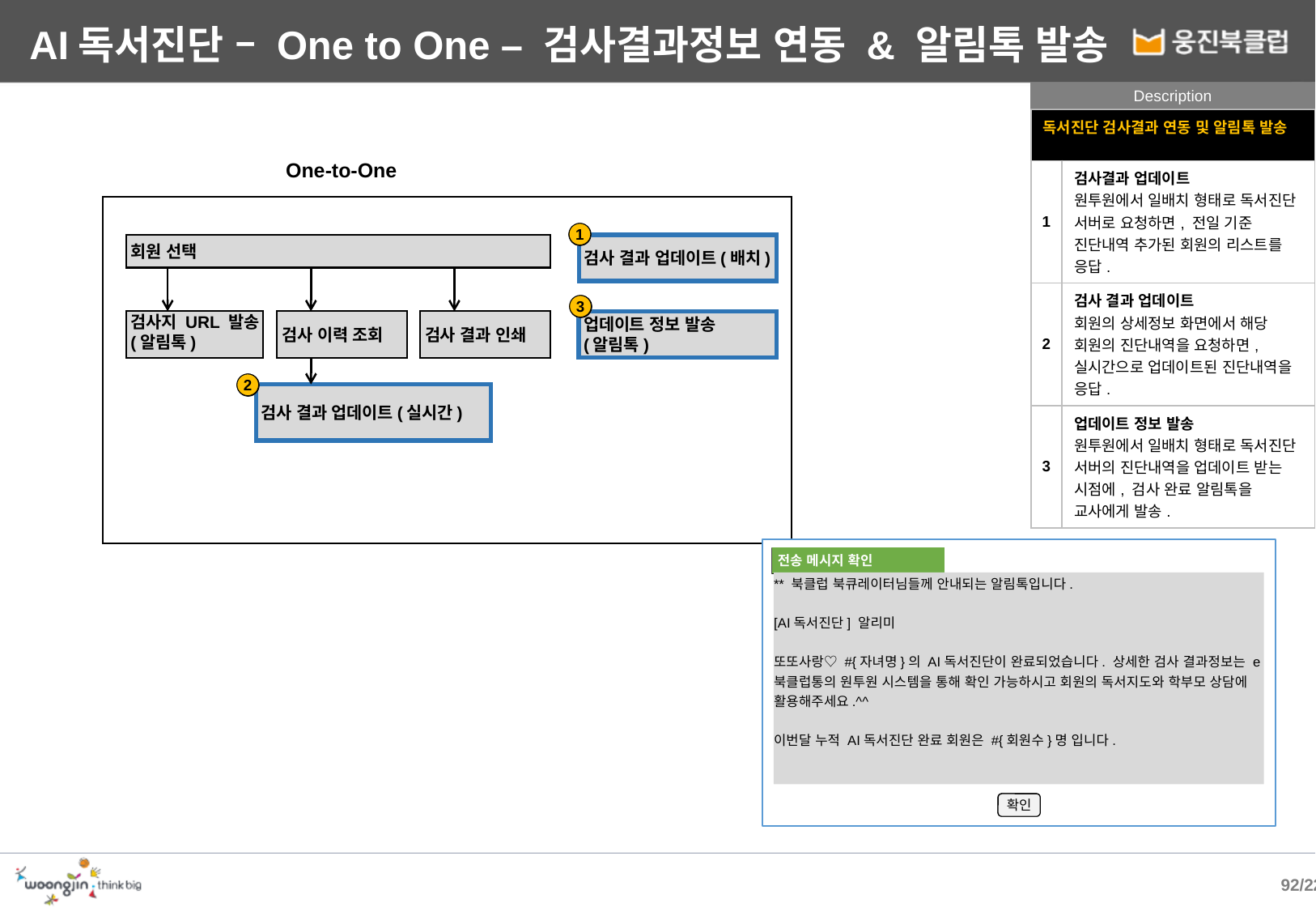

# AI독서진단 – One to One – 검사결과정보 연동 & 알림톡 발송
Description
| 독서진단 검사결과 연동 및 알림톡 발송 |  |
| --- | --- |
| 1 | 검사결과 업데이트 원투원에서 일배치 형태로 독서진단 서버로 요청하면, 전일 기준 진단내역 추가된 회원의 리스트를 응답. |
| 2 | 검사 결과 업데이트 회원의 상세정보 화면에서 해당 회원의 진단내역을 요청하면, 실시간으로 업데이트된 진단내역을 응답. |
| 3 | 업데이트 정보 발송 원투원에서 일배치 형태로 독서진단 서버의 진단내역을 업데이트 받는 시점에, 검사 완료 알림톡을 교사에게 발송. |
One-to-One

1
회원 선택
검사 결과 업데이트(배치)
3
검사지 URL 발송
(알림톡)
검사 이력 조회
검사 결과 인쇄
업데이트 정보 발송
(알림톡)
2
검사 결과 업데이트(실시간)

전송 메시지 확인
** 북클럽 북큐레이터님들께 안내되는 알림톡입니다.

[AI독서진단] 알리미

또또사랑♡ #{자녀명}의 AI독서진단이 완료되었습니다. 상세한 검사 결과정보는 e북클럽통의 원투원 시스템을 통해 확인 가능하시고 회원의 독서지도와 학부모 상담에 활용해주세요.^^

이번달 누적 AI독서진단 완료 회원은 #{회원수}명 입니다.
확인